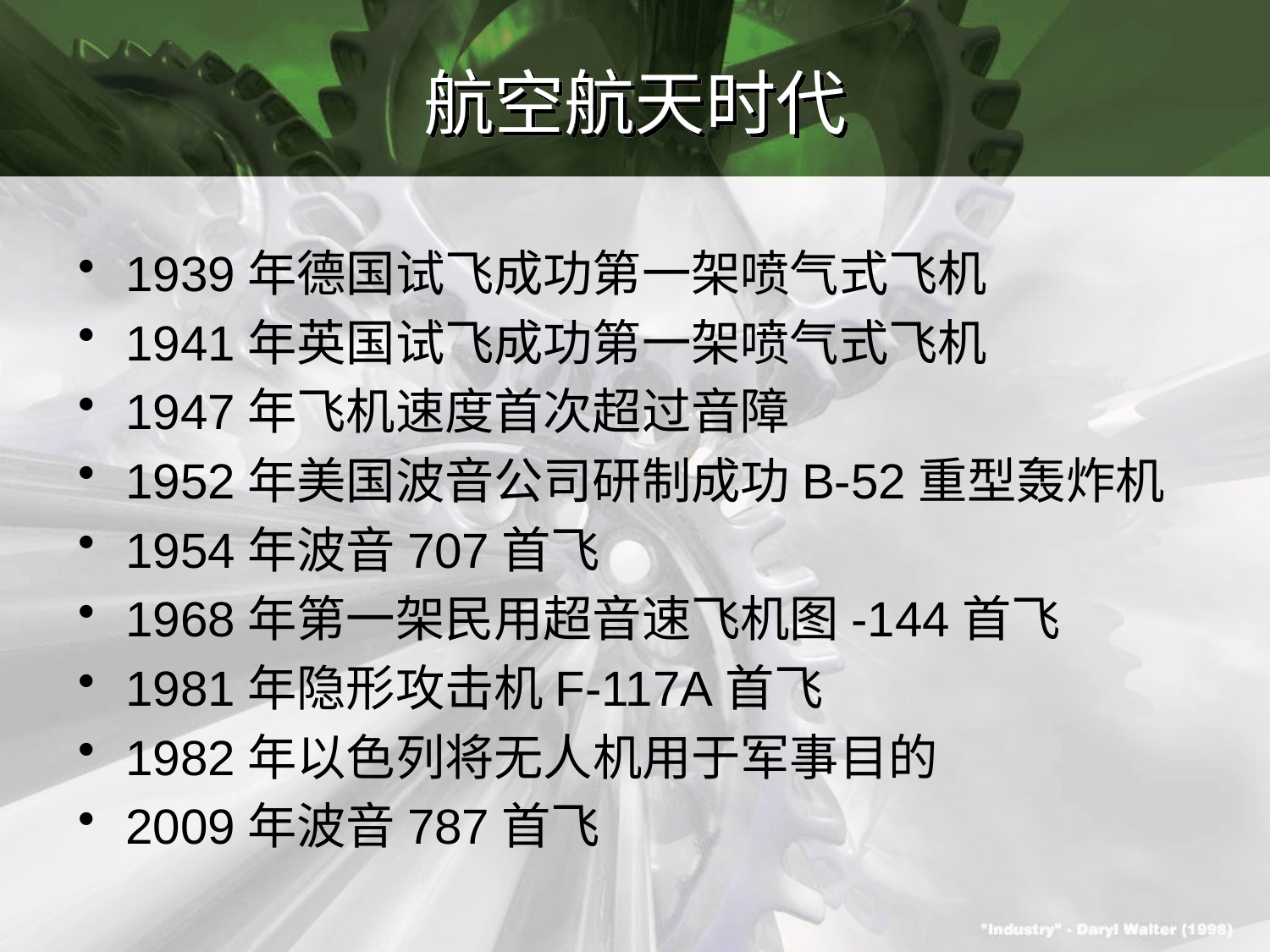

# 航空航天时代
1939年德国试飞成功第一架喷气式飞机
1941年英国试飞成功第一架喷气式飞机
1947年飞机速度首次超过音障
1952年美国波音公司研制成功B-52重型轰炸机
1954年波音707首飞
1968年第一架民用超音速飞机图-144首飞
1981年隐形攻击机F-117A首飞
1982年以色列将无人机用于军事目的
2009年波音787首飞